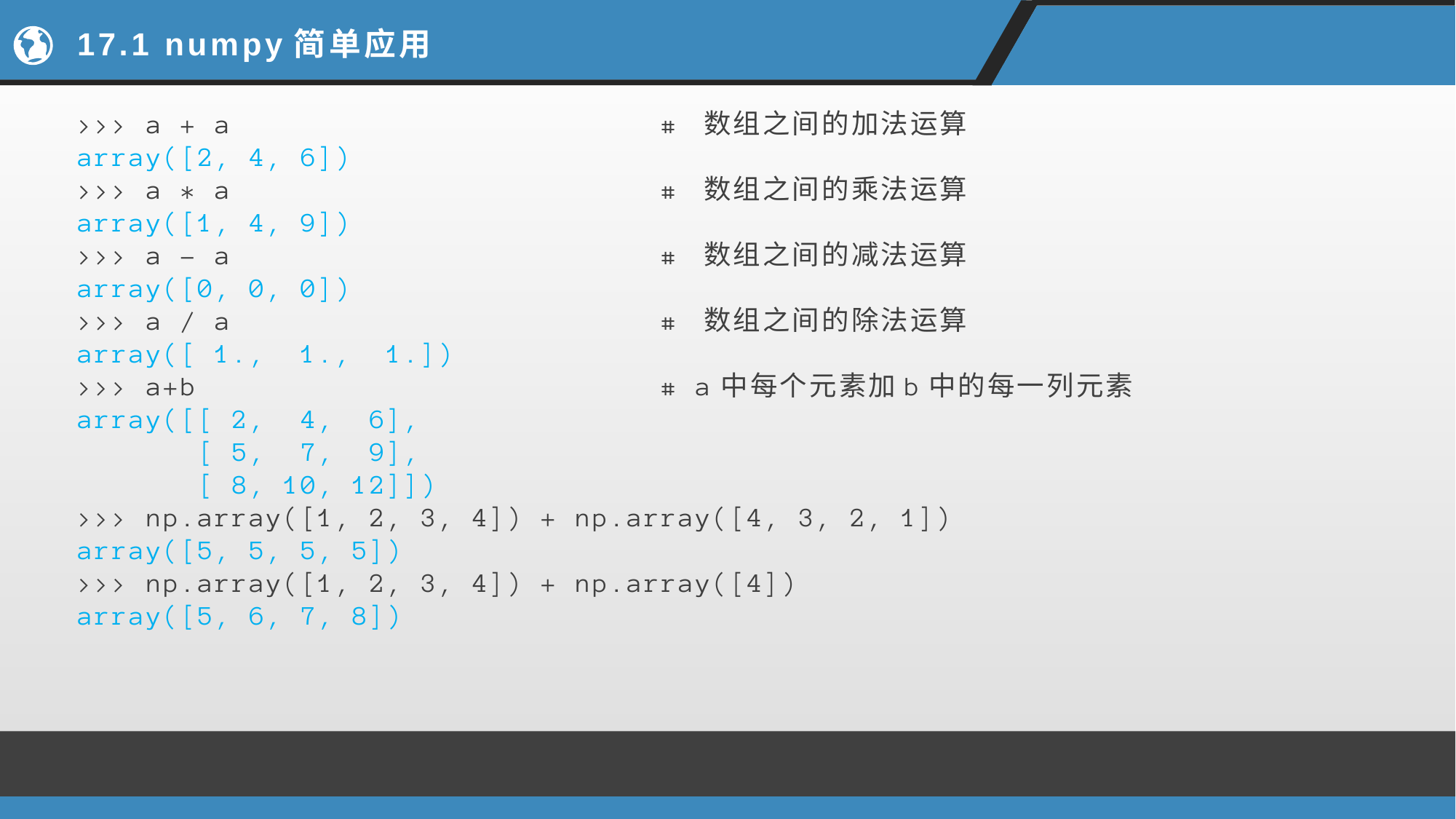

# 17.1 numpy简单应用

>>> a + a                         # 数组之间的加法运算
array([2, 4, 6])
>>> a * a                         # 数组之间的乘法运算
array([1, 4, 9])
>>> a - a                         # 数组之间的减法运算
array([0, 0, 0])
>>> a / a                         # 数组之间的除法运算
array([ 1.,  1.,  1.])
>>> a+b                           # a中每个元素加b中的每一列元素
array([[ 2,  4,  6],
       [ 5,  7,  9],
       [ 8, 10, 12]])
>>> np.array([1, 2, 3, 4]) + np.array([4, 3, 2, 1])
array([5, 5, 5, 5])
>>> np.array([1, 2, 3, 4]) + np.array([4])
array([5, 6, 7, 8])